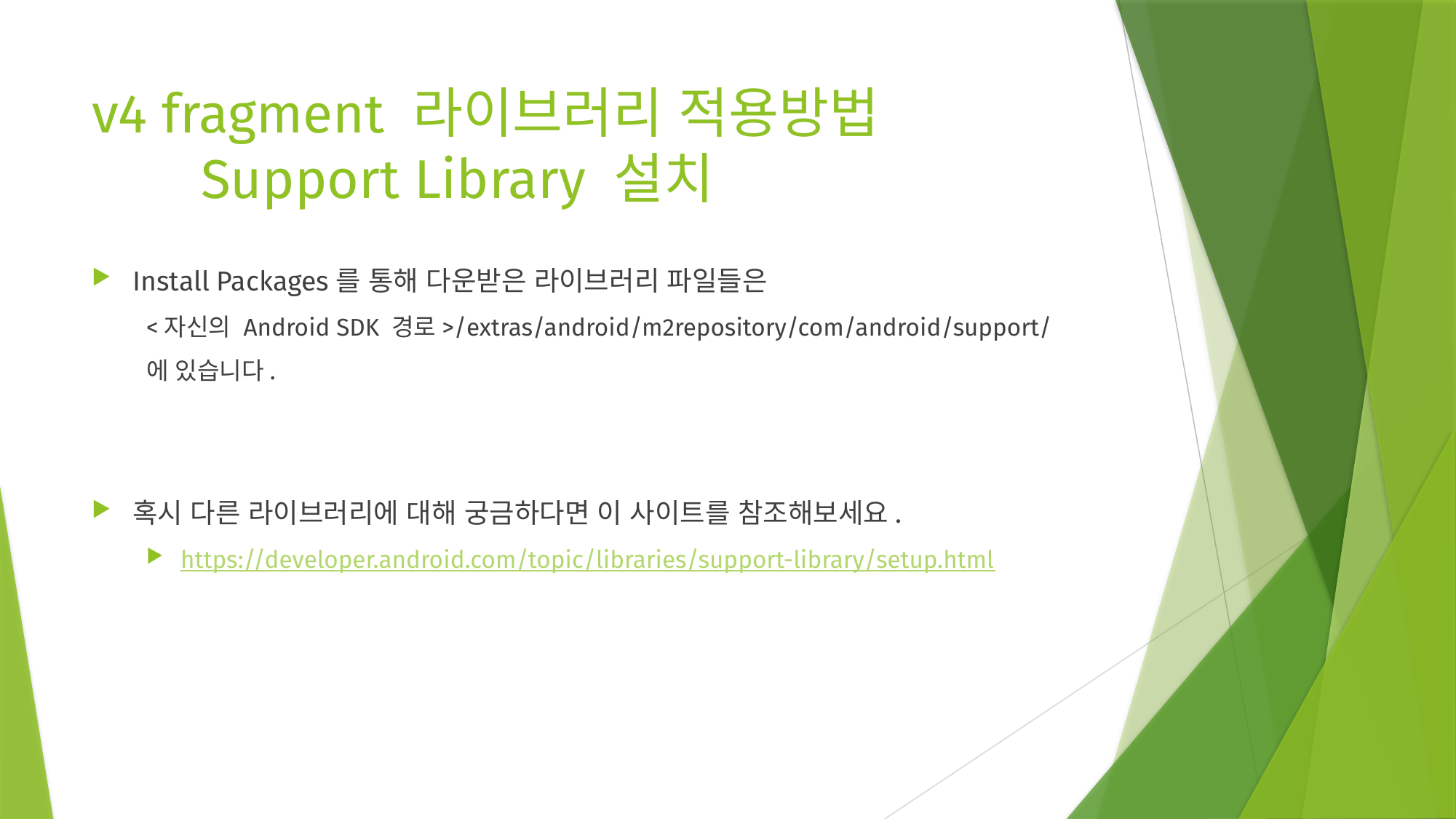

# v4 fragment 라이브러리 적용방법 Support Library 설치
Install Packages를 통해 다운받은 라이브러리 파일들은
<자신의 Android SDK 경로>/extras/android/m2repository/com/android/support/
에 있습니다.

혹시 다른 라이브러리에 대해 궁금하다면 이 사이트를 참조해보세요.
https://developer.android.com/topic/libraries/support-library/setup.html